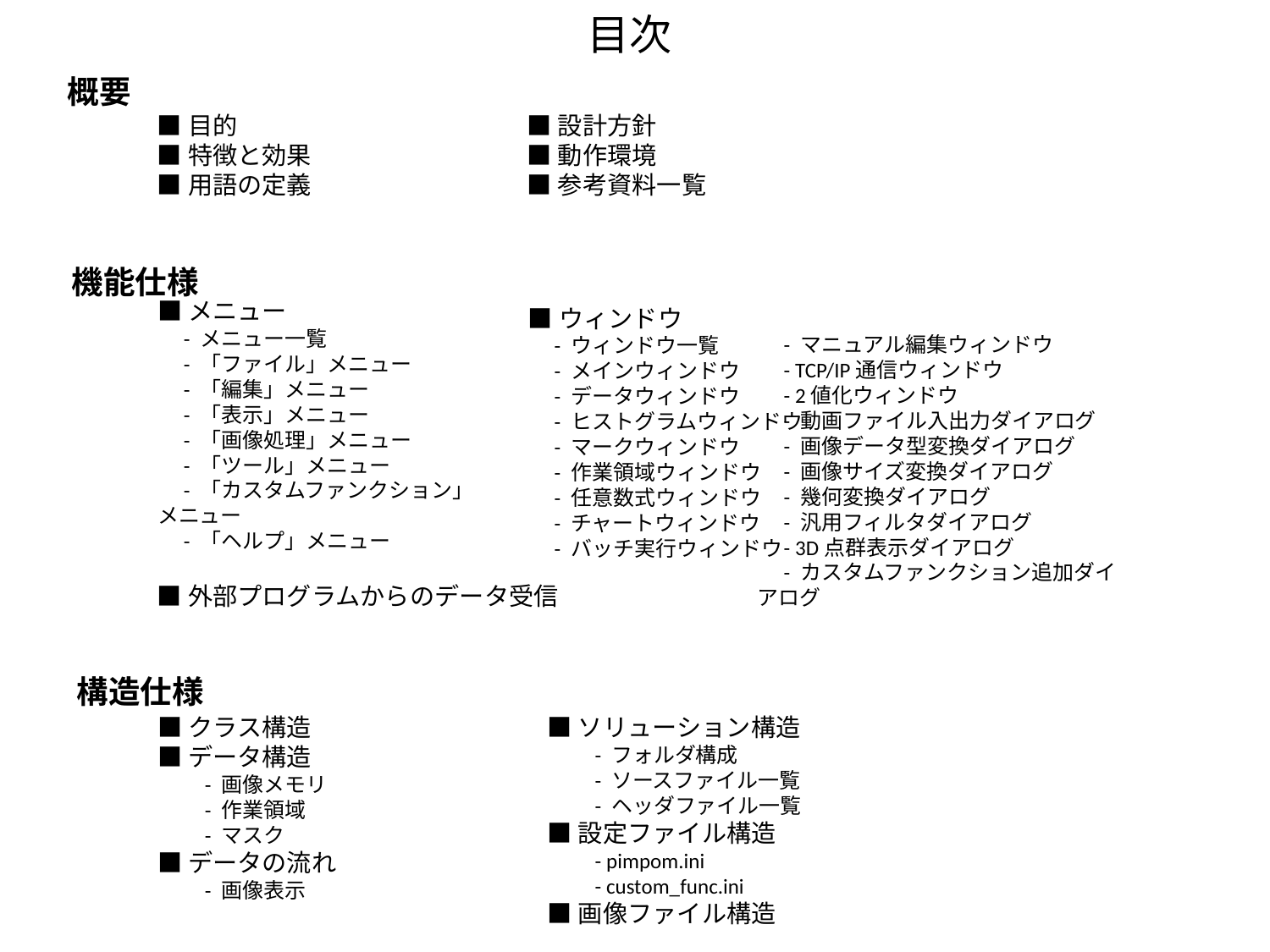

目次
概要
■目的
■特徴と効果
■用語の定義
■設計方針
■動作環境
■参考資料一覧
機能仕様

■ウィンドウ
　- ウィンドウ一覧
　- メインウィンドウ
　- データウィンドウ
　- ヒストグラムウィンドウ
　- マークウィンドウ
　- 作業領域ウィンドウ
　- 任意数式ウィンドウ
　- チャートウィンドウ
　- バッチ実行ウィンドウ
■メニュー
　- メニュー一覧
　- 「ファイル」メニュー
　- 「編集」メニュー
　- 「表示」メニュー
　- 「画像処理」メニュー
　- 「ツール」メニュー
　- 「カスタムファンクション」メニュー
　- 「ヘルプ」メニュー
　- マニュアル編集ウィンドウ
　- TCP/IP通信ウィンドウ
　- 2値化ウィンドウ
　- 動画ファイル入出力ダイアログ
　- 画像データ型変換ダイアログ
　- 画像サイズ変換ダイアログ
　- 幾何変換ダイアログ
　- 汎用フィルタダイアログ
　- 3D点群表示ダイアログ
　- カスタムファンクション追加ダイアログ
■外部プログラムからのデータ受信
構造仕様
■クラス構造
■データ構造
　　- 画像メモリ
　　- 作業領域
　　- マスク
■データの流れ
　　- 画像表示
■ソリューション構造
　　- フォルダ構成
　　- ソースファイル一覧
　　- ヘッダファイル一覧
■設定ファイル構造
　　- pimpom.ini
　　- custom_func.ini
■画像ファイル構造